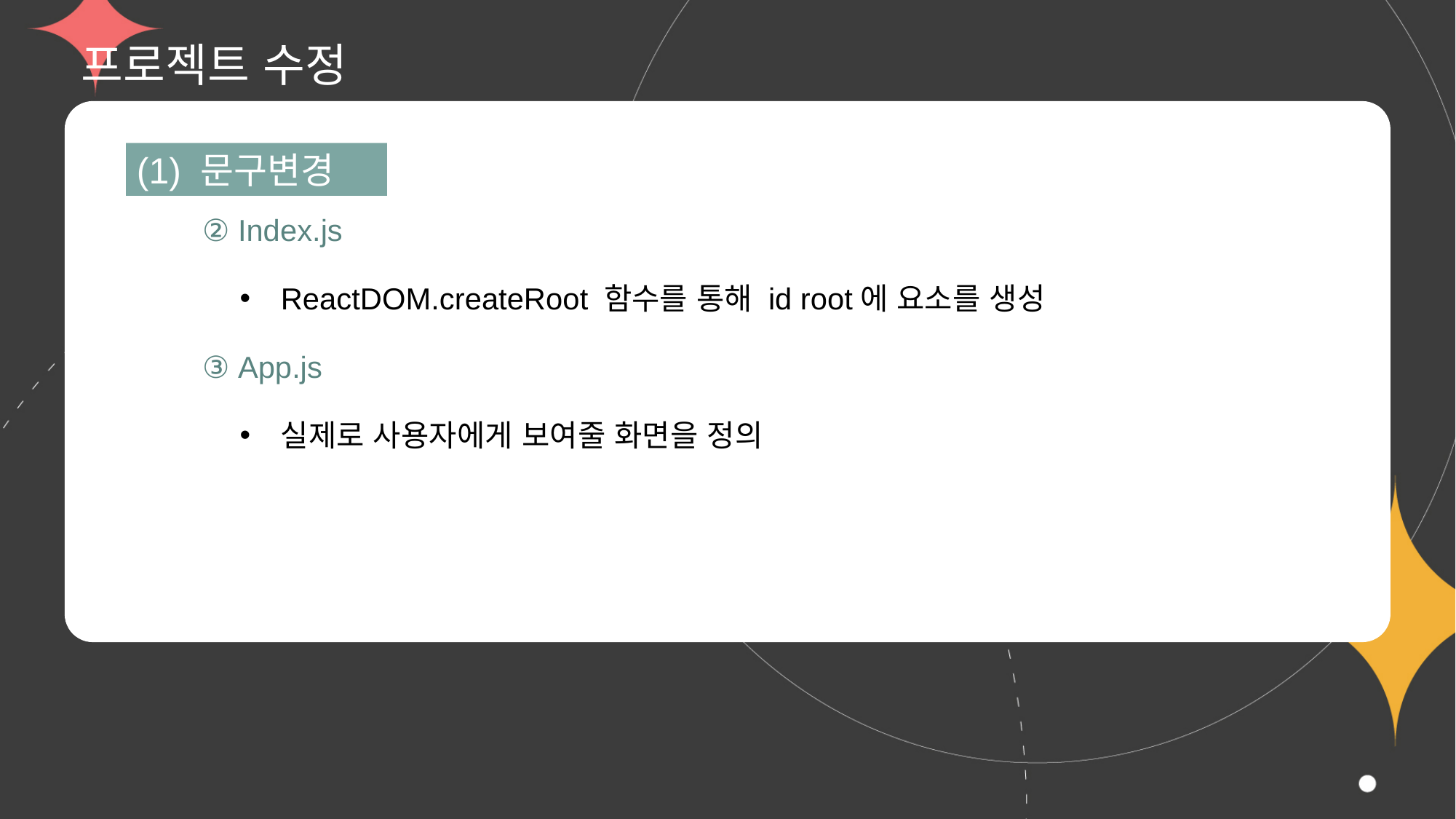

# 프로젝트 수정
(1) 문구변경
② Index.js
ReactDOM.createRoot 함수를 통해 id root에 요소를 생성
③ App.js
실제로 사용자에게 보여줄 화면을 정의